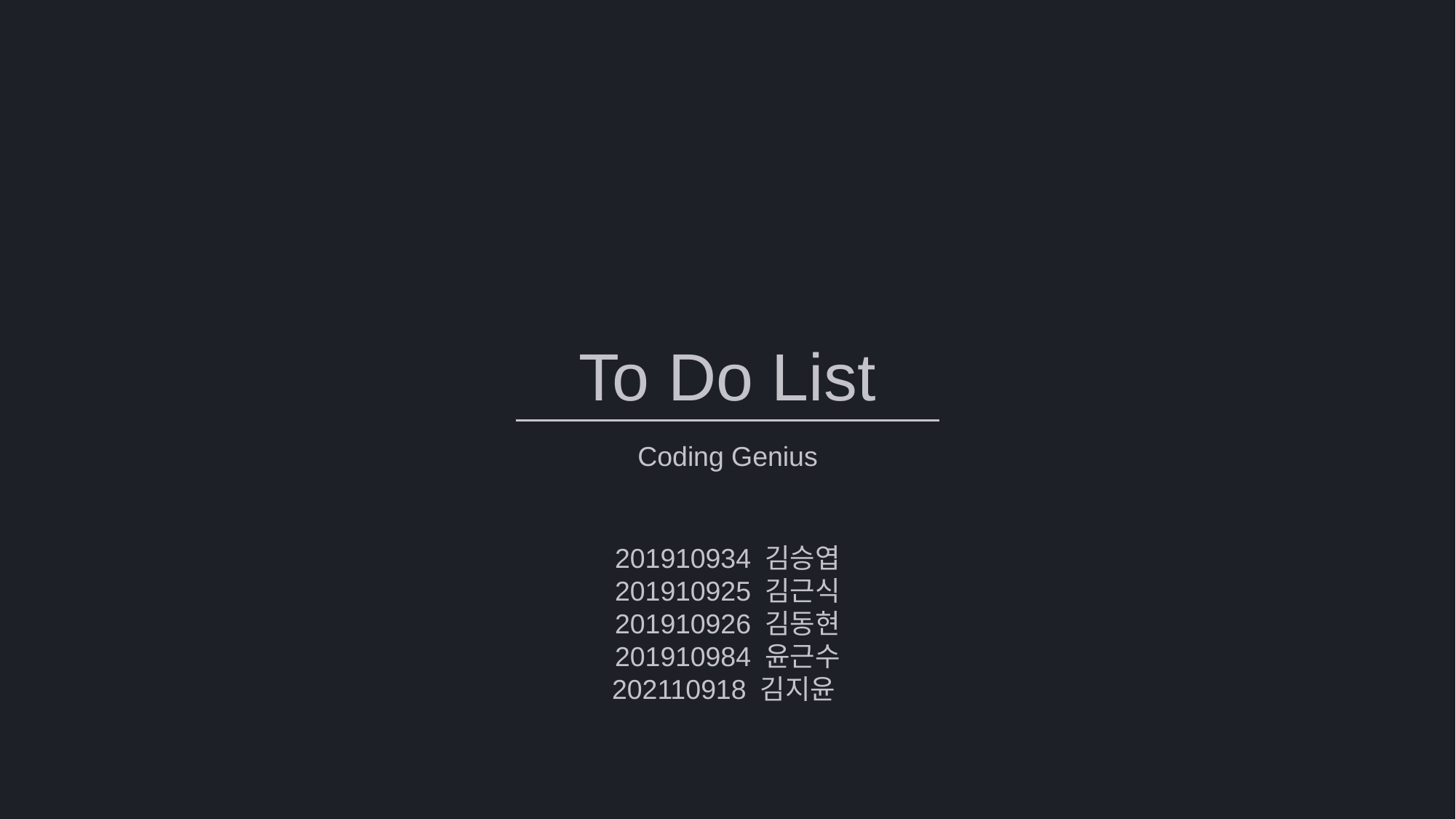

To Do List
Coding Genius
201910934 김승엽
201910925 김근식
201910926 김동현
201910984 윤근수
202110918 김지윤